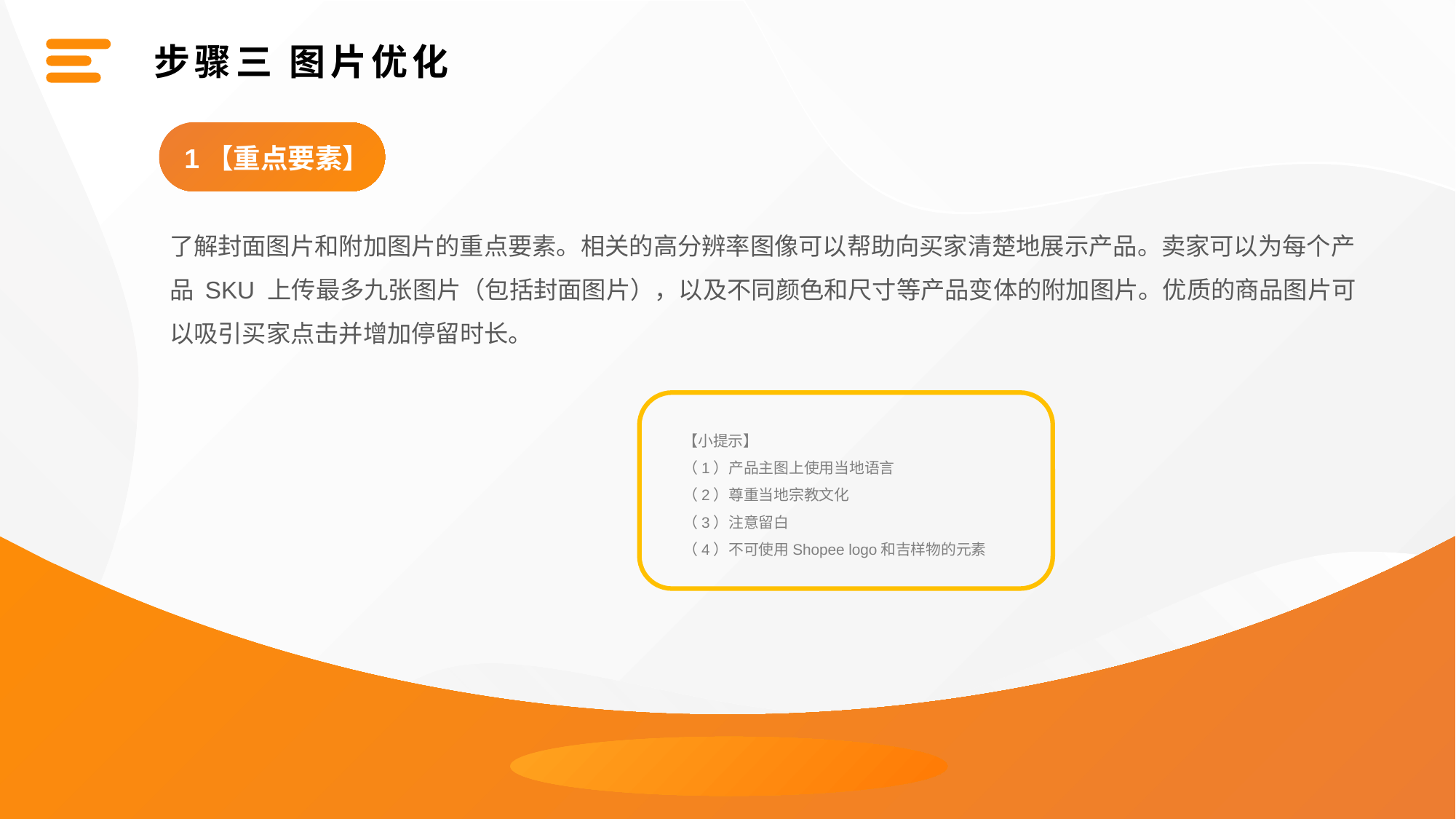

步骤三 图片优化

1【重点要素】
了解封面图片和附加图片的重点要素。相关的高分辨率图像可以帮助向买家清楚地展示产品。卖家可以为每个产品 SKU 上传最多九张图片（包括封面图片），以及不同颜色和尺寸等产品变体的附加图片。优质的商品图片可以吸引买家点击并增加停留时长。

【小提示】
（1）产品主图上使用当地语言
（2）尊重当地宗教文化
（3）注意留白
（4）不可使用Shopee logo和吉样物的元素